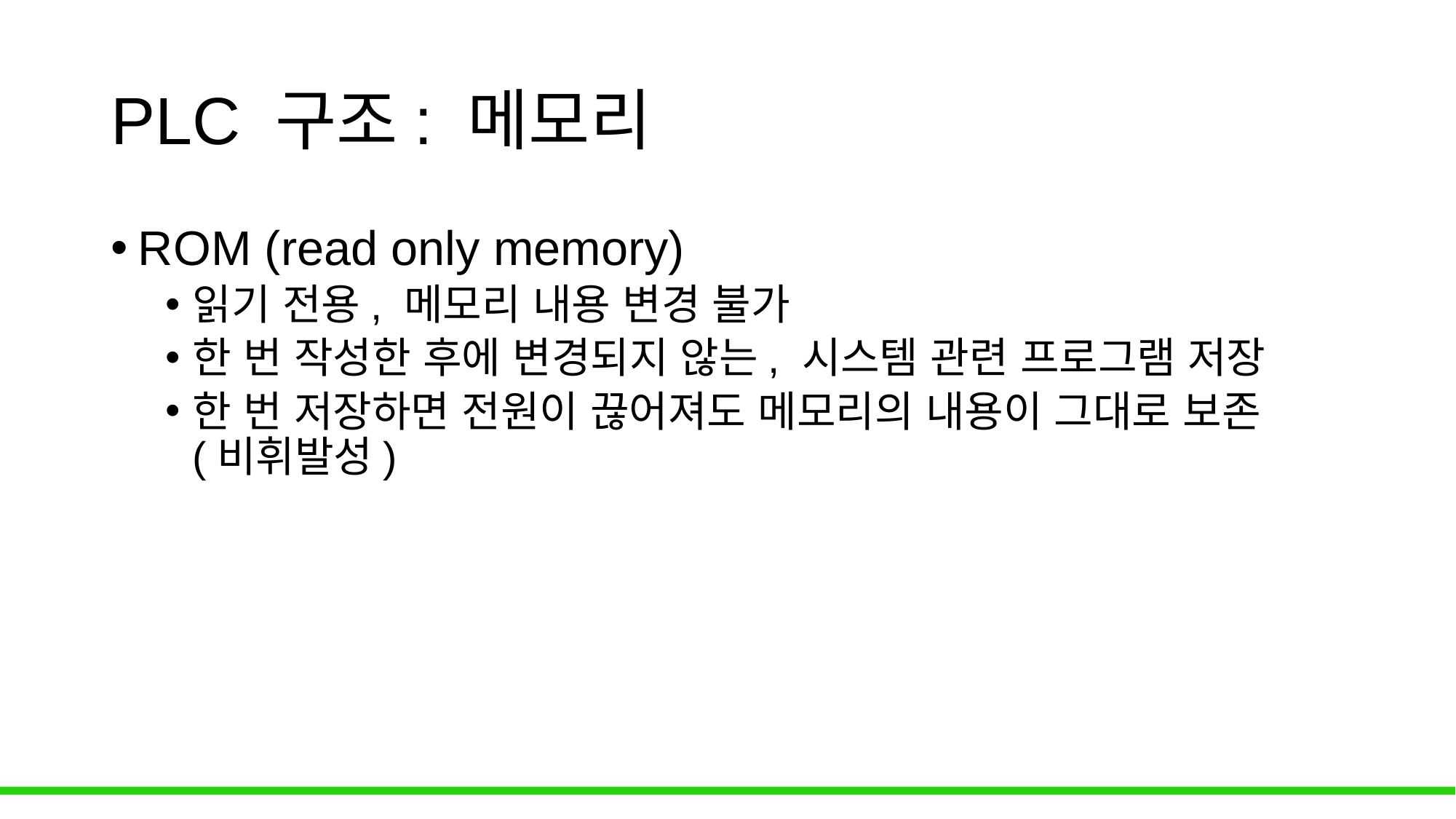

# PLC 구조: 메모리
ROM (read only memory)
읽기 전용, 메모리 내용 변경 불가
한 번 작성한 후에 변경되지 않는, 시스템 관련 프로그램 저장
한 번 저장하면 전원이 끊어져도 메모리의 내용이 그대로 보존 (비휘발성)